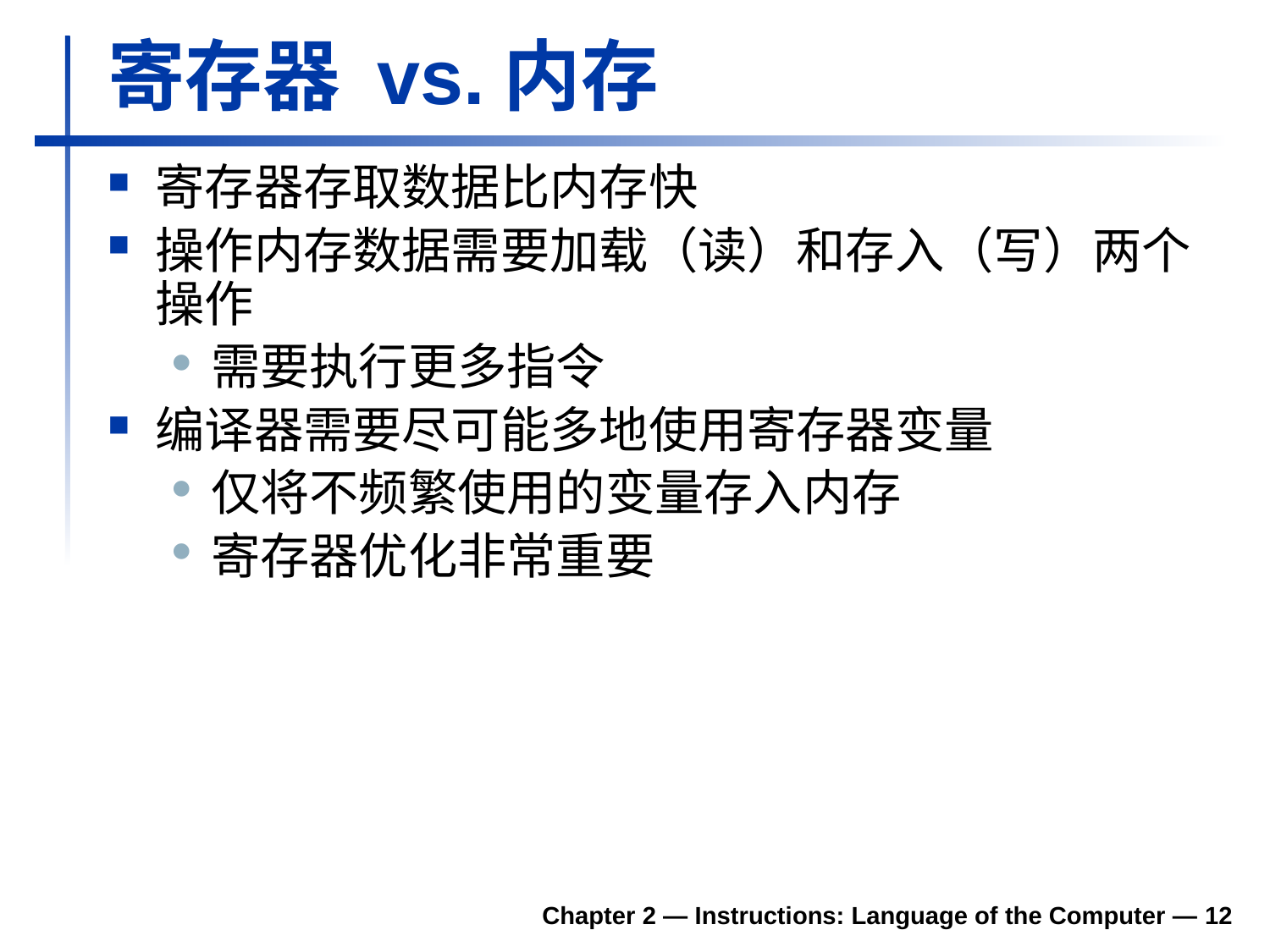

# 寄存器 vs.内存
寄存器存取数据比内存快
操作内存数据需要加载（读）和存入（写）两个操作
需要执行更多指令
编译器需要尽可能多地使用寄存器变量
仅将不频繁使用的变量存入内存
寄存器优化非常重要
Chapter 2 — Instructions: Language of the Computer — 12